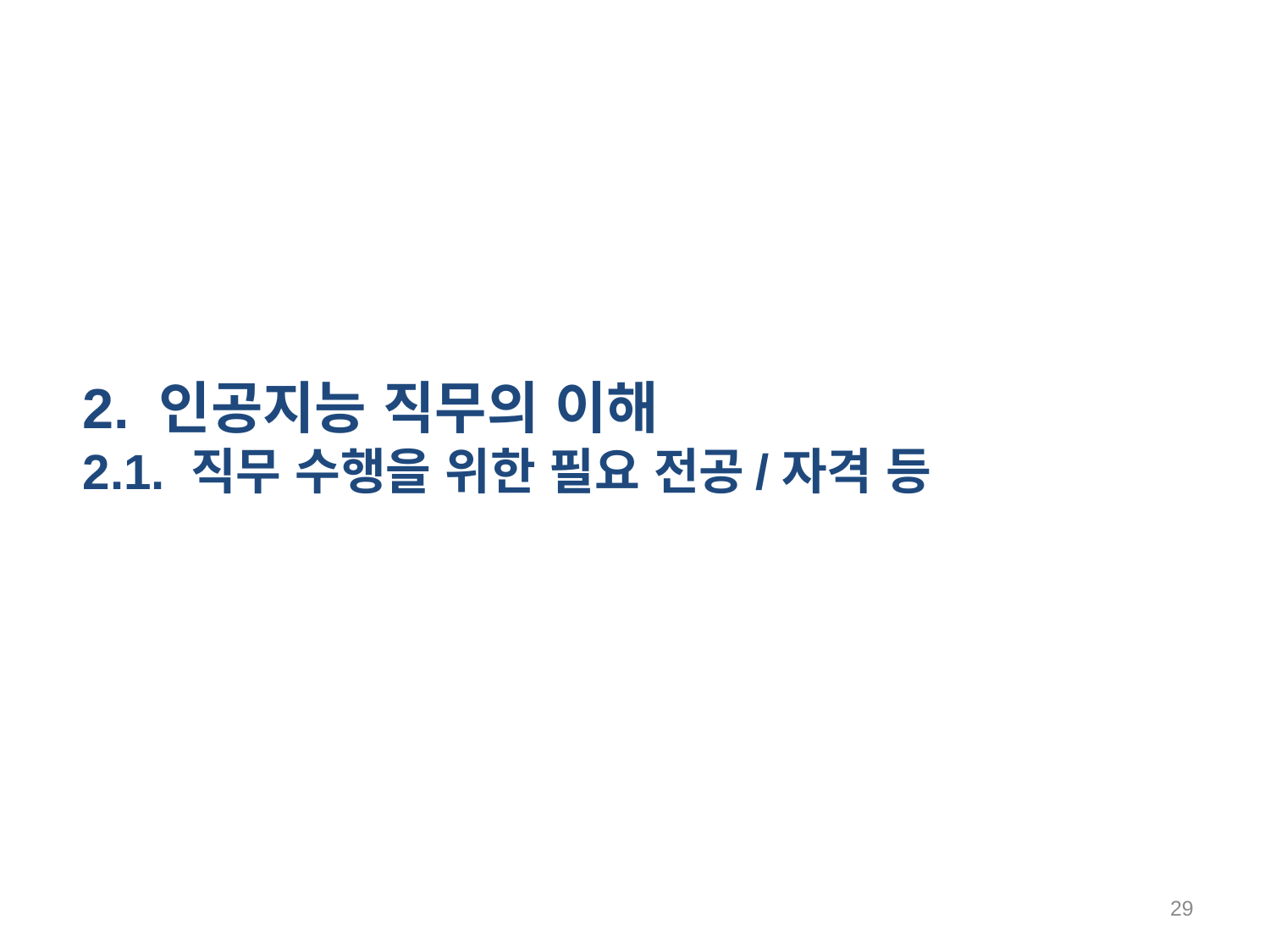

2. 인공지능 직무의 이해
2.1. 직무 수행을 위한 필요 전공/자격 등
29